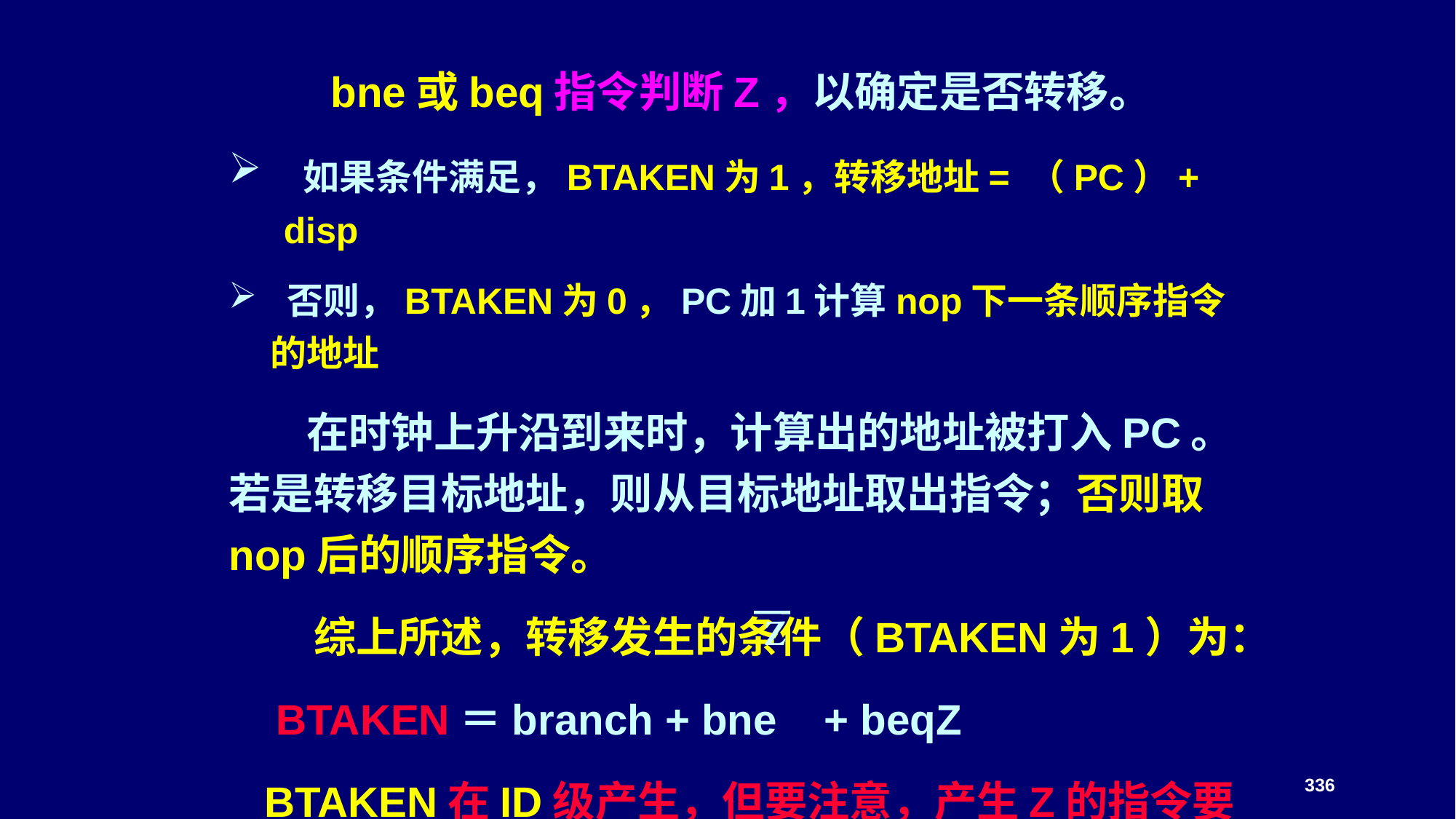

bne或beq指令判断Z，以确定是否转移。
 如果条件满足，BTAKEN为1，转移地址= （PC）+ disp
 否则，BTAKEN为0，PC加1计算nop下一条顺序指令的地址
       在时钟上升沿到来时，计算出的地址被打入PC。若是转移目标地址，则从目标地址取出指令；否则取nop后的顺序指令。
　　综上所述，转移发生的条件（BTAKEN为1）为：
    BTAKEN＝branch + bne    + beqZ
   BTAKEN在ID级产生，但要注意，产生Z的指令要早它两个周期。
Z

336